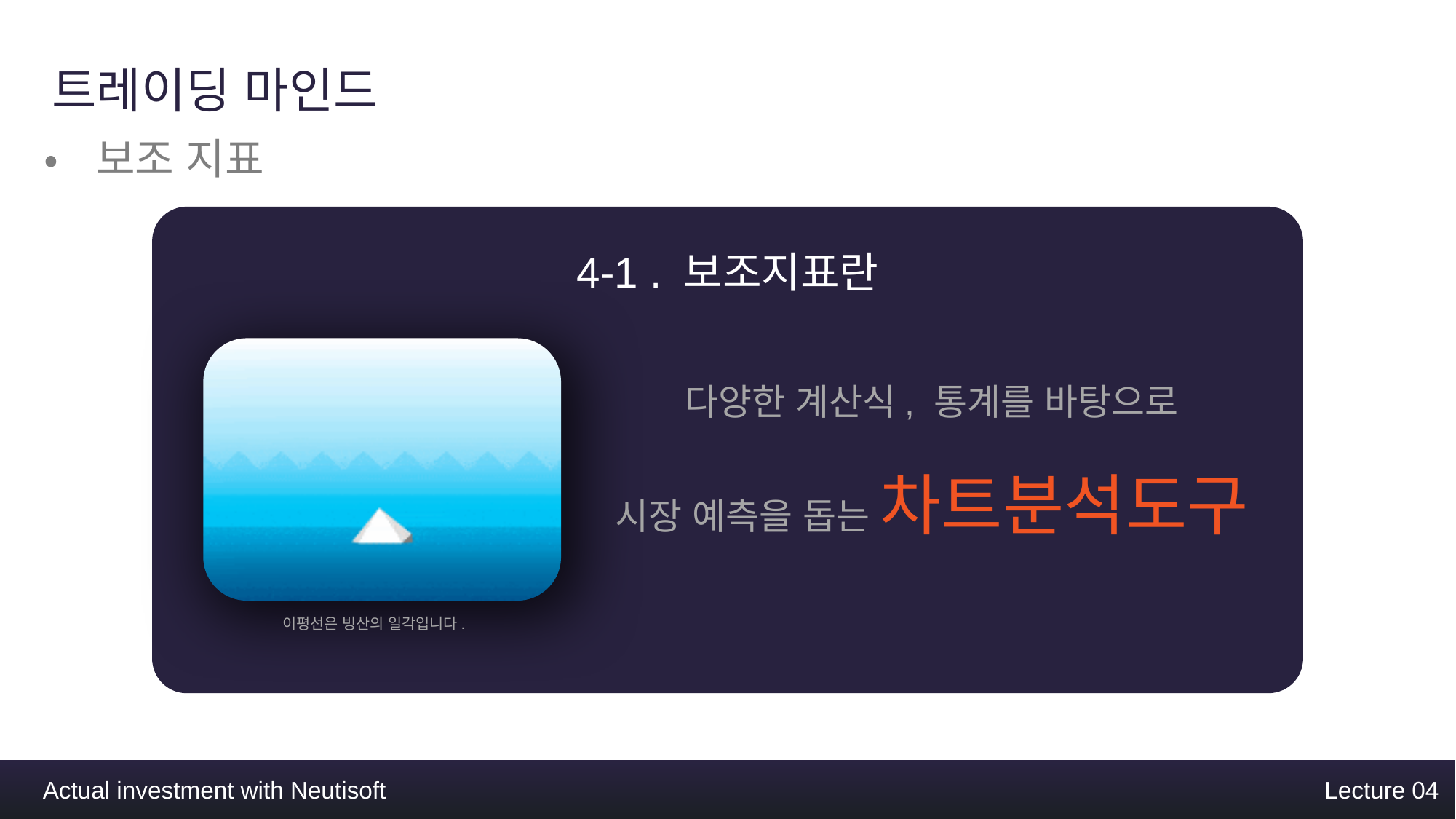

트레이딩 마인드
•보조 지표

4-1 . 보조지표란

다양한 계산식, 통계를 바탕으로
시장 예측을 돕는 차트분석도구
이평선은 빙산의 일각입니다.

Actual investment with Neutisoft
Lecture 04